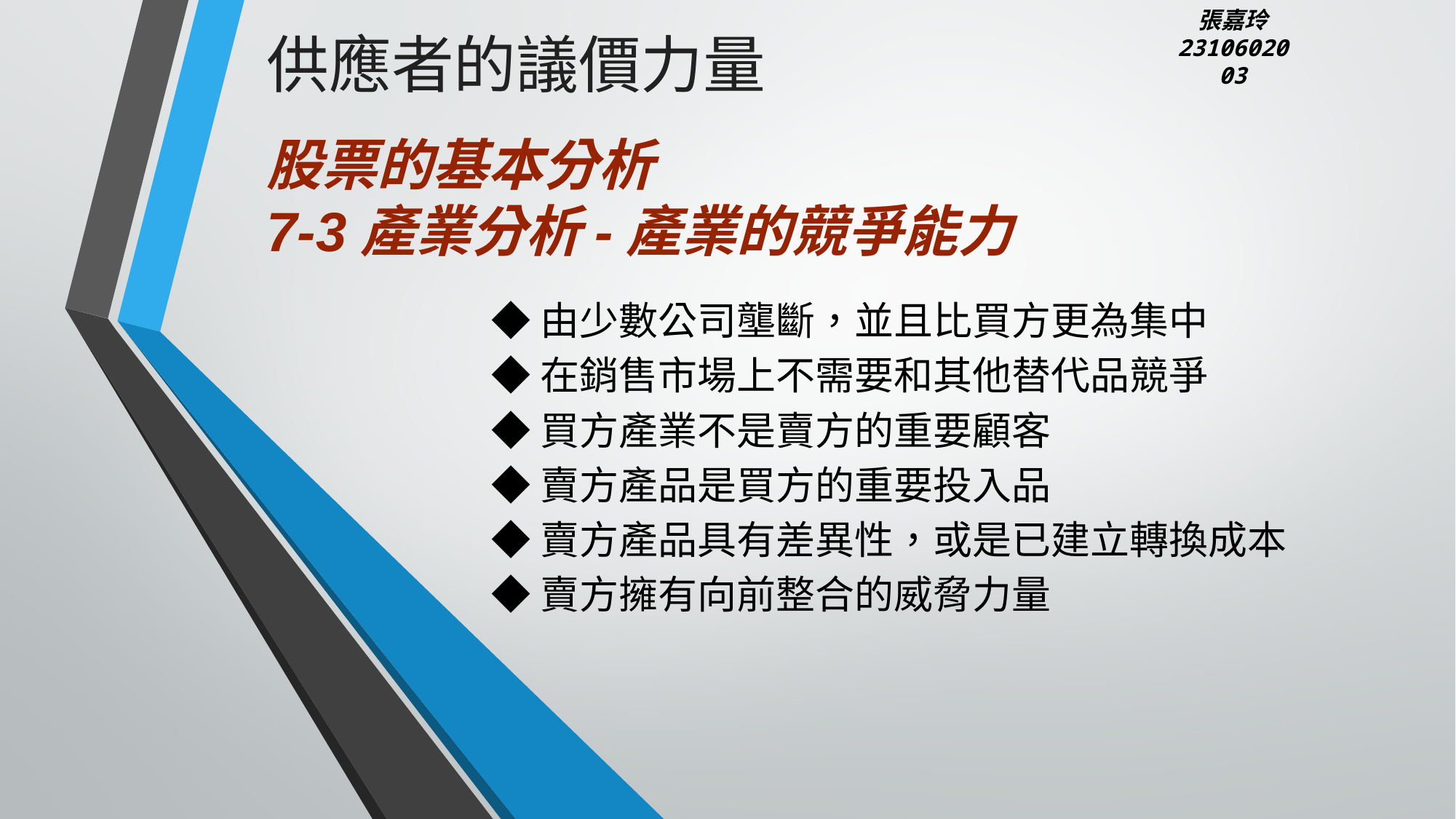

張嘉玲
2310602003
供應者的議價力量
# 股票的基本分析 7-3產業分析-產業的競爭能力
◆由少數公司壟斷，並且比買方更為集中
◆在銷售市場上不需要和其他替代品競爭
◆買方產業不是賣方的重要顧客
◆賣方產品是買方的重要投入品
◆賣方產品具有差異性，或是已建立轉換成本
◆賣方擁有向前整合的威脅力量